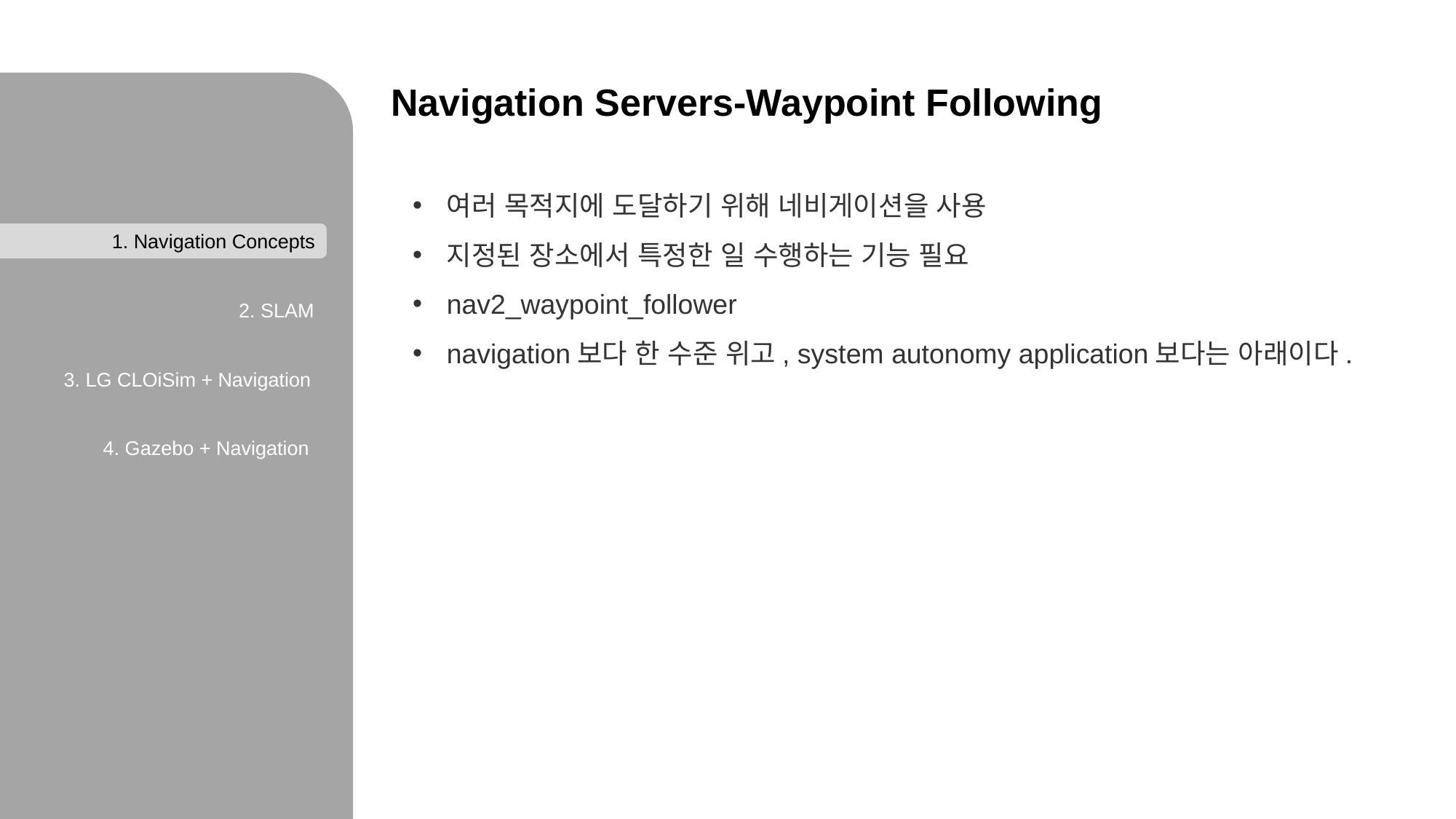

1. Navigation Concepts

2. SLAM
3. LG CLOiSim + Navigation
4. Gazebo + Navigation
Navigation Servers-Waypoint Following
여러 목적지에 도달하기 위해 네비게이션을 사용
지정된 장소에서 특정한 일 수행하는 기능 필요
nav2_waypoint_follower
navigation보다 한 수준 위고, system autonomy application보다는 아래이다.
1. Navigation Concepts

2. Features of Simulator
3. Comparison of Simulator
4. Research Tasks